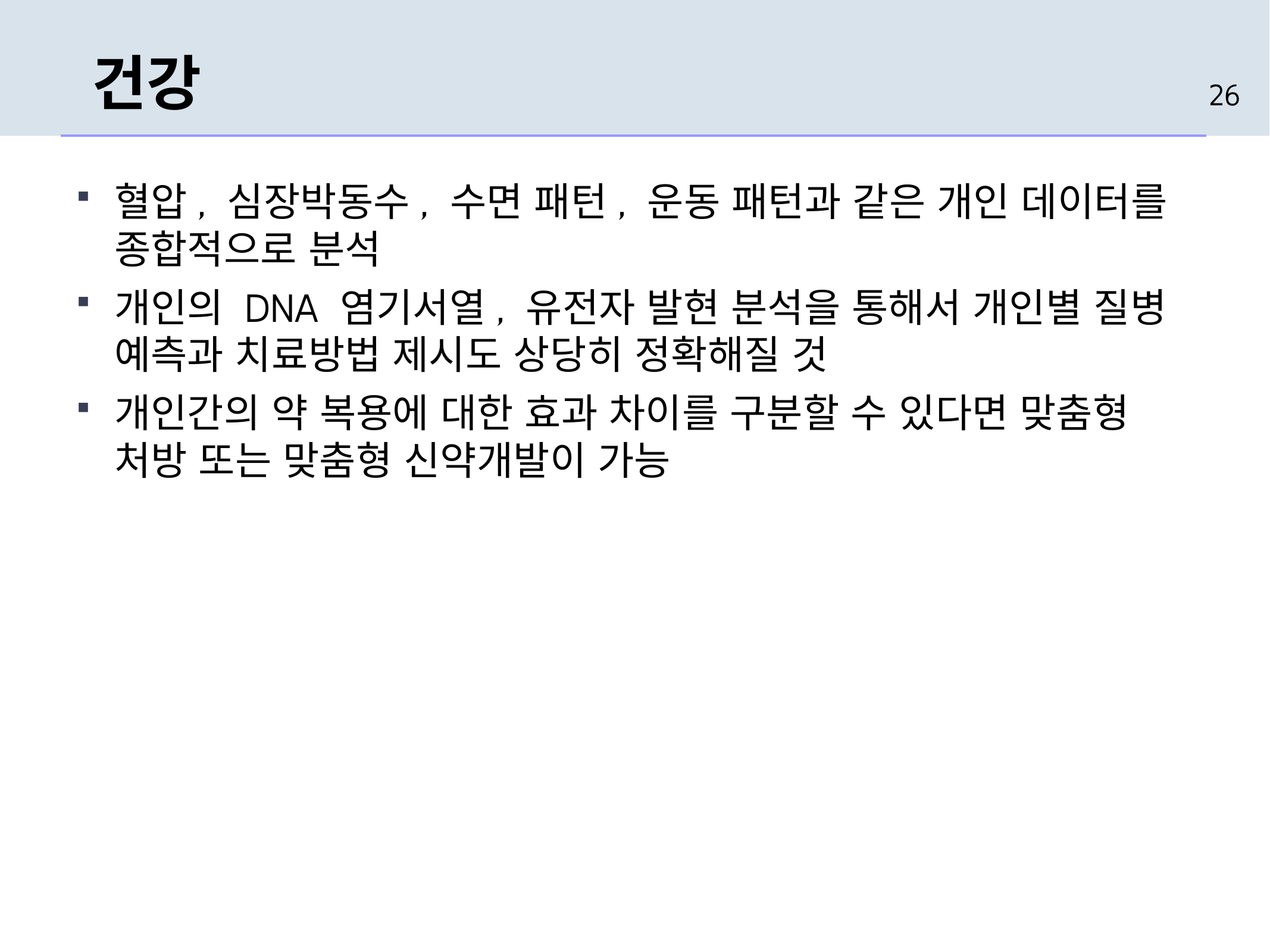

# 건강
26
혈압, 심장박동수, 수면 패턴, 운동 패턴과 같은 개인 데이터를 종합적으로 분석
개인의 DNA 염기서열, 유전자 발현 분석을 통해서 개인별 질병 예측과 치료방법 제시도 상당히 정확해질 것
개인간의 약 복용에 대한 효과 차이를 구분할 수 있다면 맞춤형 처방 또는 맞춤형 신약개발이 가능